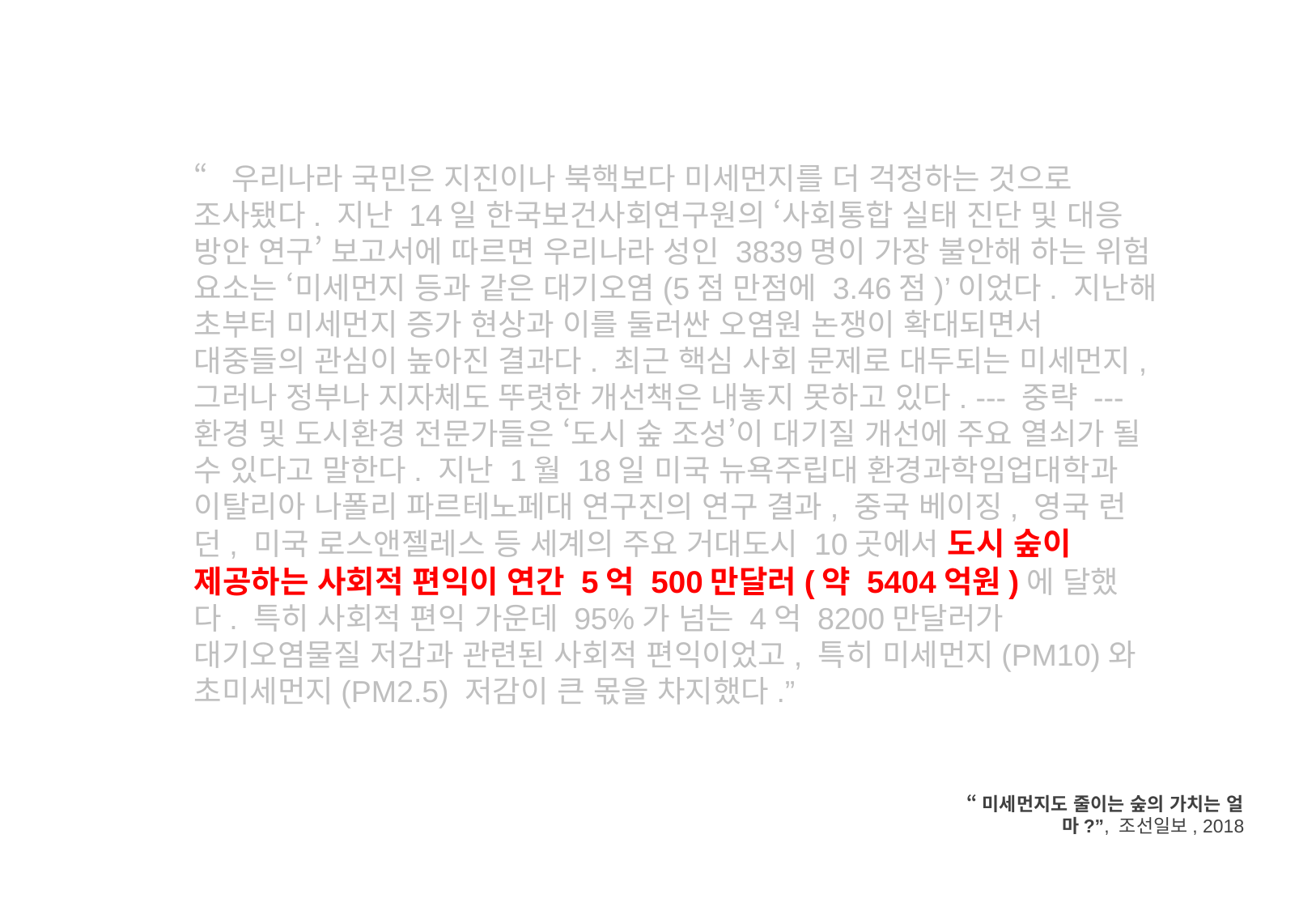

“우리나라 국민은 지진이나 북핵보다 미세먼지를 더 걱정하는 것으로 조사됐다. 지난 14일 한국보건사회연구원의 ‘사회통합 실태 진단 및 대응 방안 연구’ 보고서에 따르면 우리나라 성인 3839명이 가장 불안해 하는 위험 요소는 ‘미세먼지 등과 같은 대기오염(5점 만점에 3.46점)’이었다. 지난해 초부터 미세먼지 증가 현상과 이를 둘러싼 오염원 논쟁이 확대되면서 대중들의 관심이 높아진 결과다. 최근 핵심 사회 문제로 대두되는 미세먼지, 그러나 정부나 지자체도 뚜렷한 개선책은 내놓지 못하고 있다. --- 중략 --- 환경 및 도시환경 전문가들은 ‘도시 숲 조성’이 대기질 개선에 주요 열쇠가 될 수 있다고 말한다. 지난 1월 18일 미국 뉴욕주립대 환경과학임업대학과 이탈리아 나폴리 파르테노페대 연구진의 연구 결과, 중국 베이징, 영국 런던, 미국 로스앤젤레스 등 세계의 주요 거대도시 10곳에서 도시 숲이 제공하는 사회적 편익이 연간 5억 500만달러(약 5404억원)에 달했다. 특히 사회적 편익 가운데 95%가 넘는 4억 8200만달러가 대기오염물질 저감과 관련된 사회적 편익이었고, 특히 미세먼지(PM10)와 초미세먼지(PM2.5) 저감이 큰 몫을 차지했다.”

 “미세먼지도 줄이는 숲의 가치는 얼마?”, 조선일보, 2018